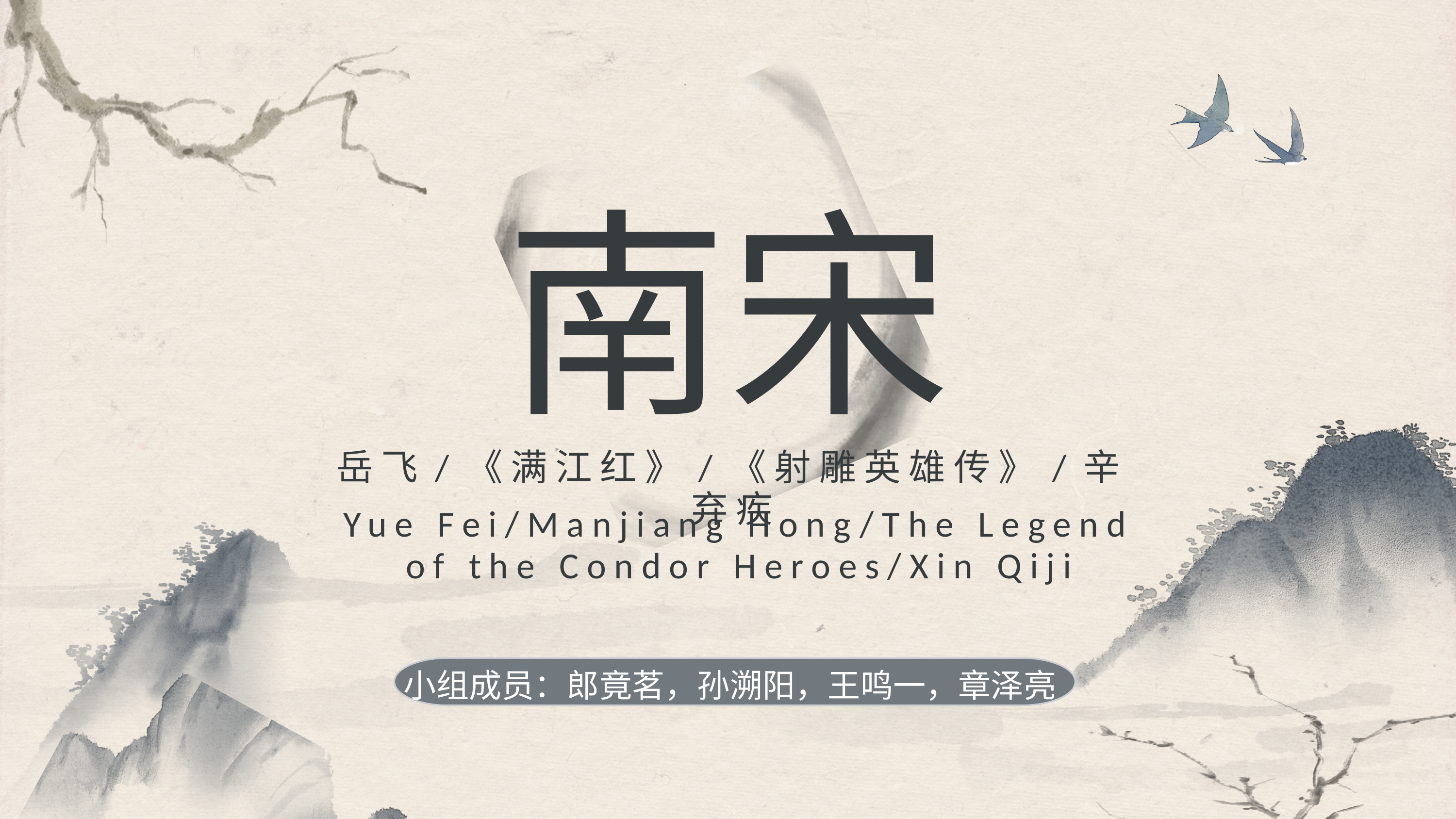

南宋

岳飞/《满江红》/《射雕英雄传》/辛弃疾
Yue Fei/Manjiang Hong/The Legend of the Condor Heroes/Xin Qiji

小组成员：郎竟茗，孙溯阳，王鸣一，章泽亮